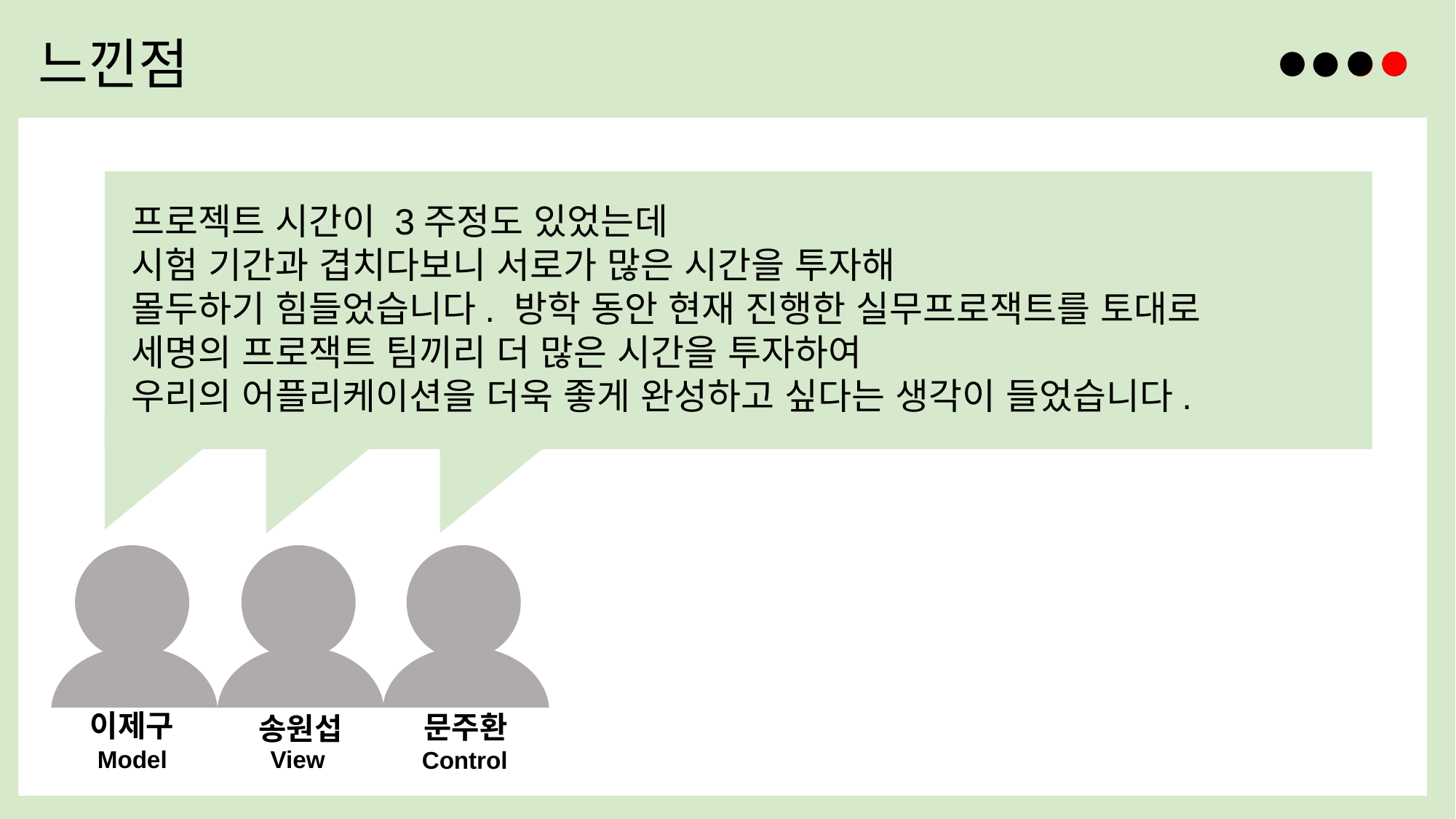

느낀점

프로젝트 시간이 3주정도 있었는데
시험 기간과 겹치다보니 서로가 많은 시간을 투자해
몰두하기 힘들었습니다. 방학 동안 현재 진행한 실무프로잭트를 토대로
세명의 프로잭트 팀끼리 더 많은 시간을 투자하여
우리의 어플리케이션을 더욱 좋게 완성하고 싶다는 생각이 들었습니다.

이제구
Model

송원섭
View

문주환
Control